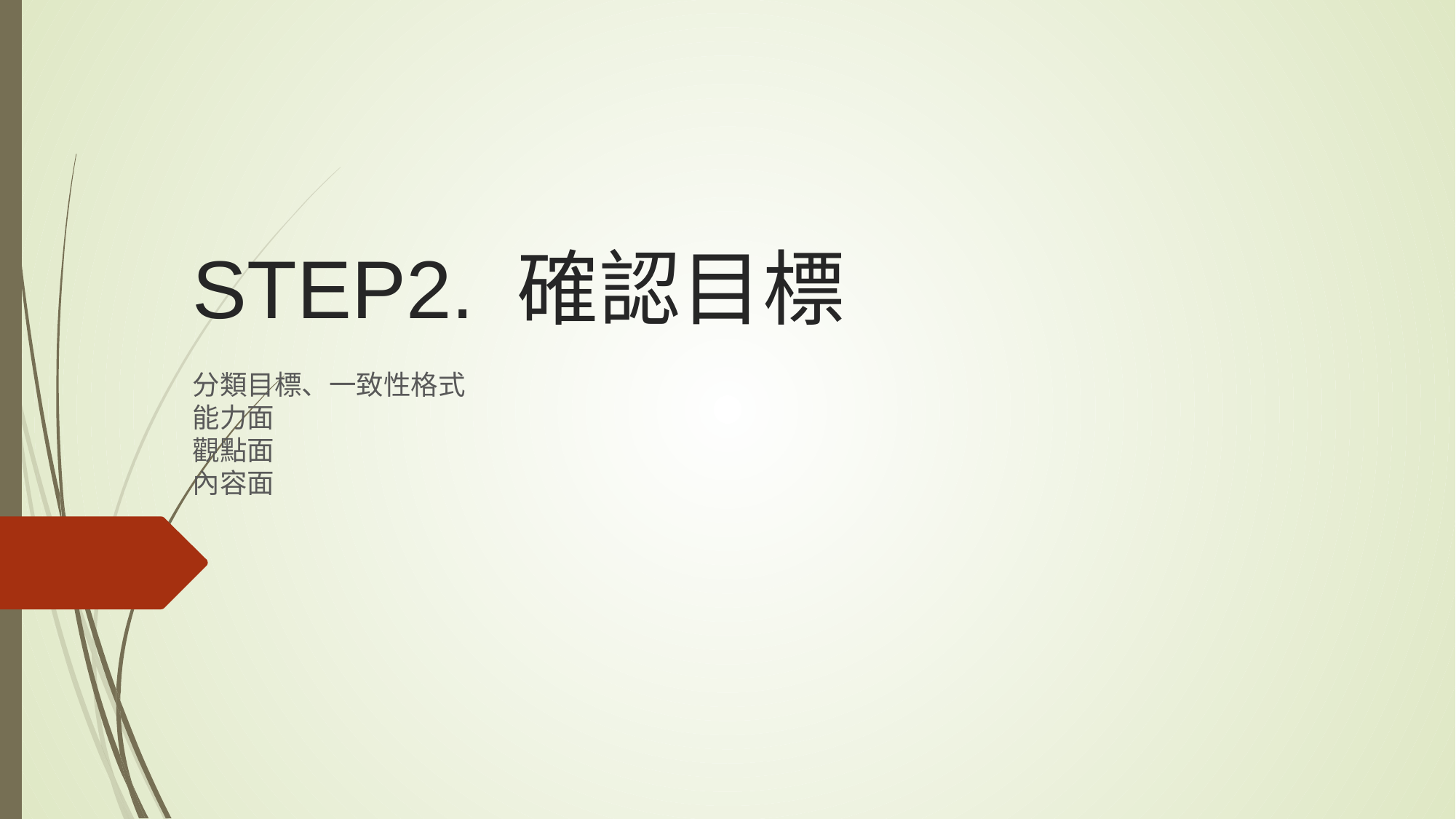

# STEP2. 確認目標
分類目標、一致性格式
能力面
觀點面
內容面
5